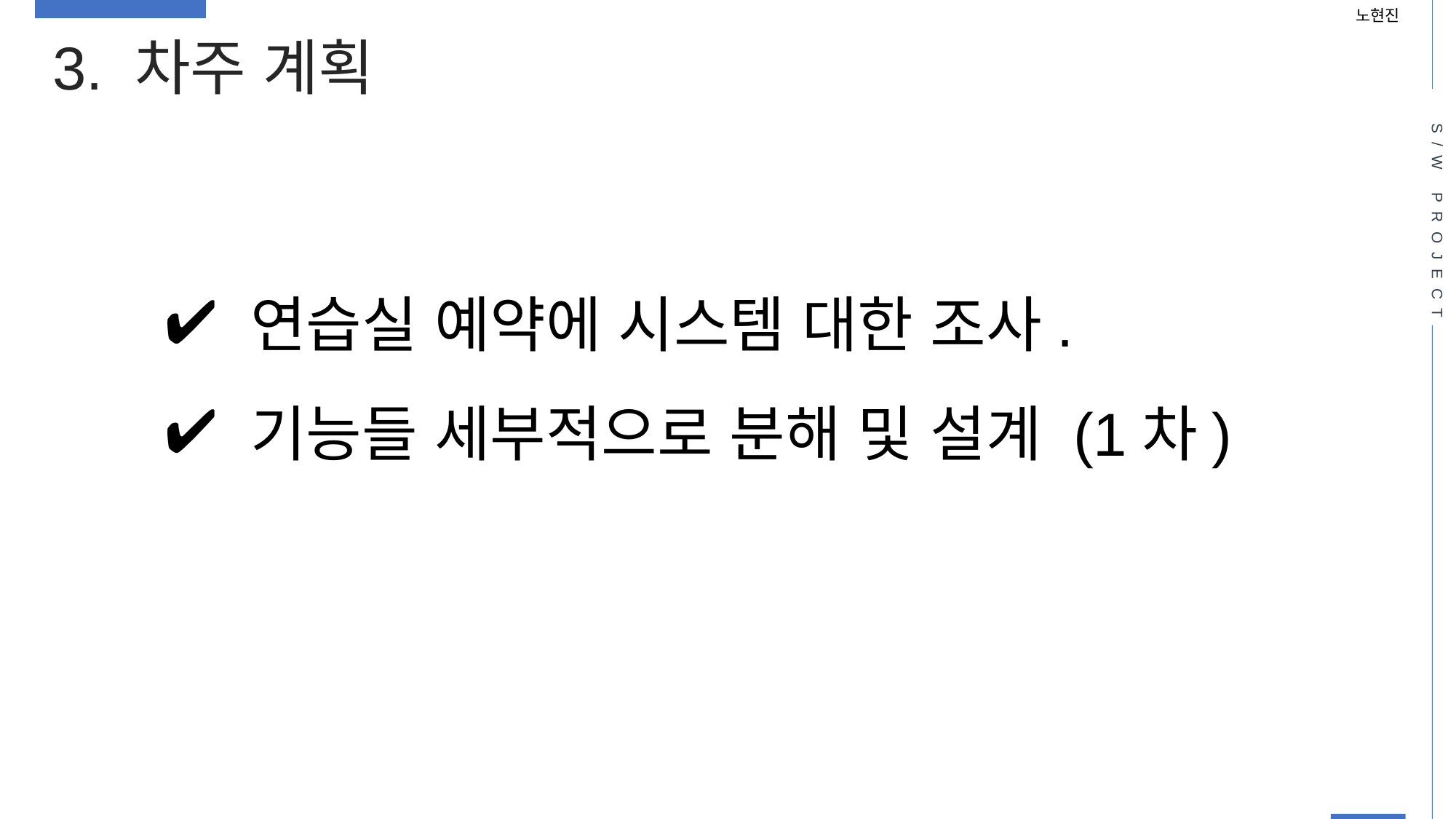

노현진
3. 차주 계획
S/W PROJECT
 연습실 예약에 시스템 대한 조사.
 기능들 세부적으로 분해 및 설계 (1차)